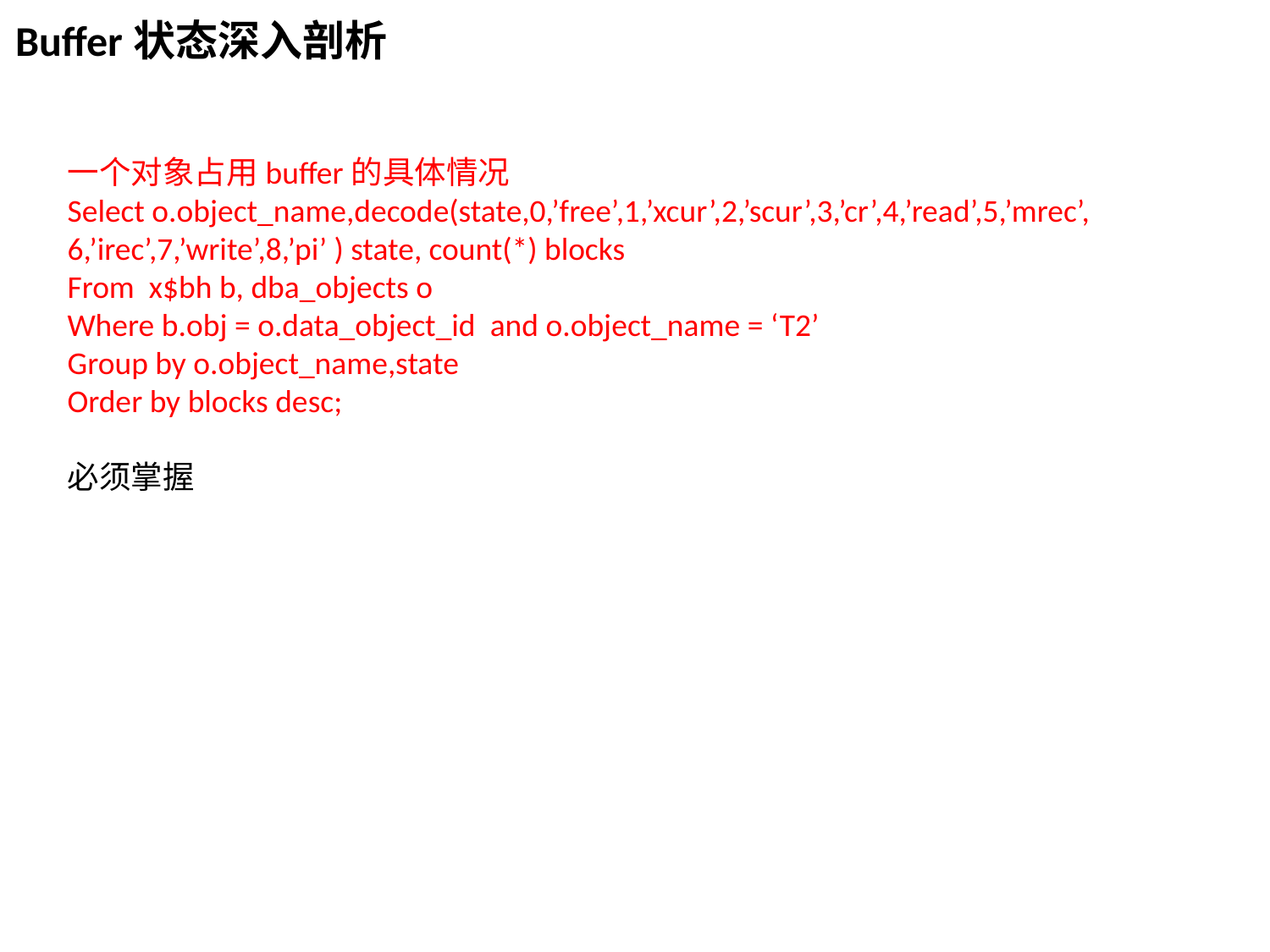

Buffer状态深入剖析
一个对象占用buffer的具体情况
Select o.object_name,decode(state,0,’free’,1,’xcur’,2,’scur’,3,’cr’,4,’read’,5,’mrec’,
6,’irec’,7,’write’,8,’pi’ ) state, count(*) blocks
From  x$bh b, dba_objects o
Where b.obj = o.data_object_id  and o.object_name = ‘T2’
Group by o.object_name,state
Order by blocks desc;

必须掌握